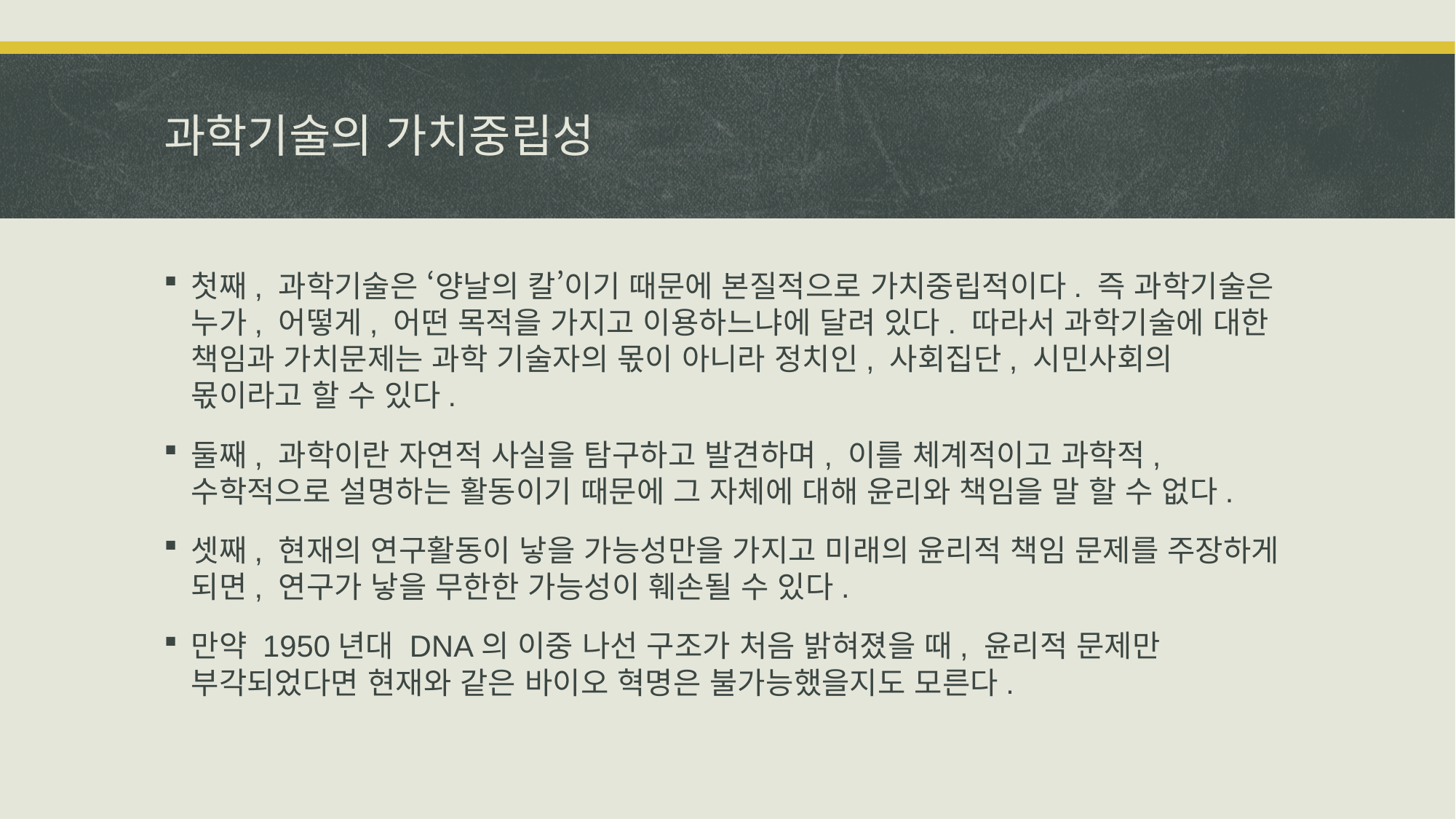

# 과학기술의 가치중립성
첫째, 과학기술은 ‘양날의 칼’이기 때문에 본질적으로 가치중립적이다. 즉 과학기술은 누가, 어떻게, 어떤 목적을 가지고 이용하느냐에 달려 있다. 따라서 과학기술에 대한 책임과 가치문제는 과학 기술자의 몫이 아니라 정치인, 사회집단, 시민사회의 몫이라고 할 수 있다.
둘째, 과학이란 자연적 사실을 탐구하고 발견하며, 이를 체계적이고 과학적, 수학적으로 설명하는 활동이기 때문에 그 자체에 대해 윤리와 책임을 말 할 수 없다.
셋째, 현재의 연구활동이 낳을 가능성만을 가지고 미래의 윤리적 책임 문제를 주장하게 되면, 연구가 낳을 무한한 가능성이 훼손될 수 있다.
만약 1950년대 DNA의 이중 나선 구조가 처음 밝혀졌을 때, 윤리적 문제만 부각되었다면 현재와 같은 바이오 혁명은 불가능했을지도 모른다.